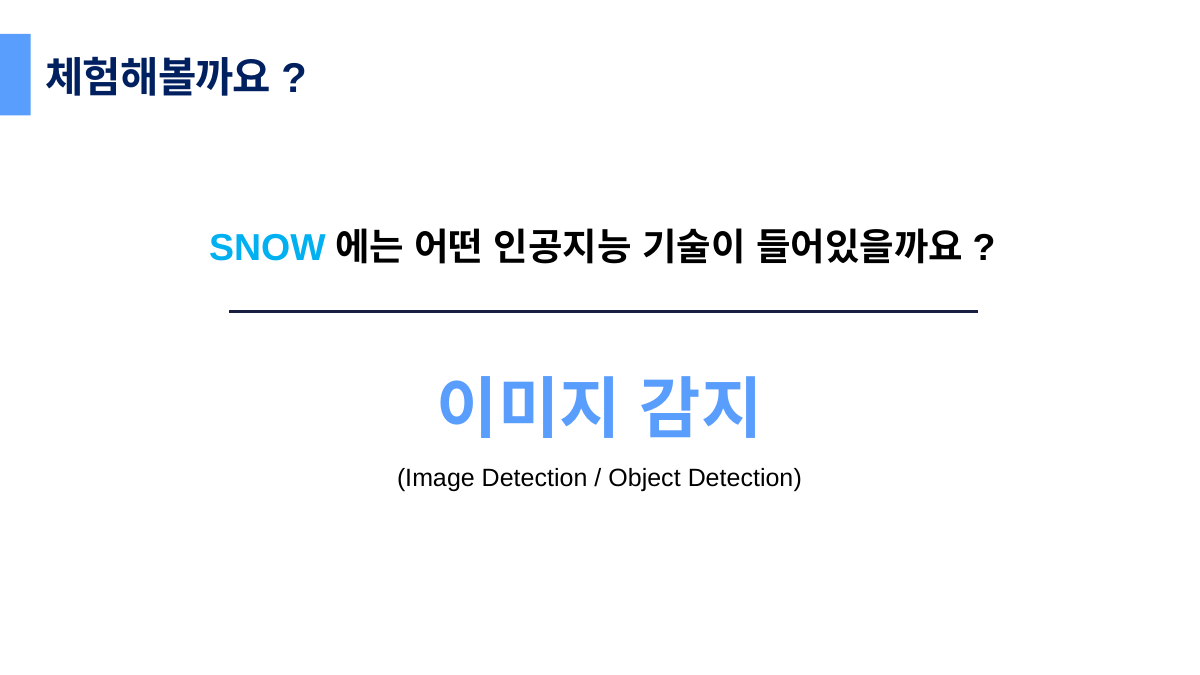

체험해볼까요?
SNOW에는 어떤 인공지능 기술이 들어있을까요?
이미지 감지
(Image Detection / Object Detection)